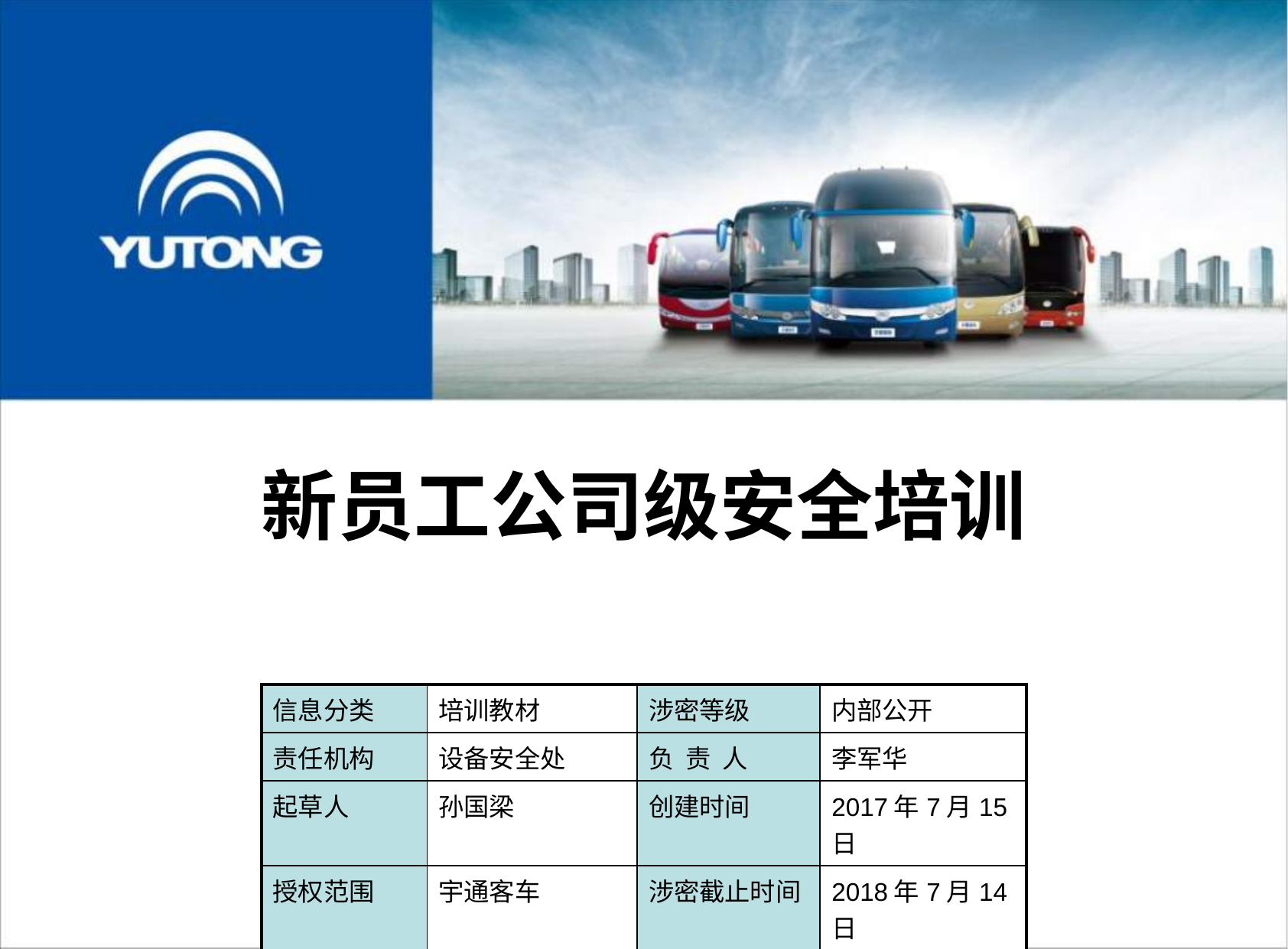

# 新员工公司级安全培训
| 信息分类 | 培训教材 | 涉密等级 | 内部公开 |
| --- | --- | --- | --- |
| 责任机构 | 设备安全处 | 负 责 人 | 李军华 |
| 起草人 | 孙国梁 | 创建时间 | 2017年7月15日 |
| 授权范围 | 宇通客车 | 涉密截止时间 | 2018年7月14日 |